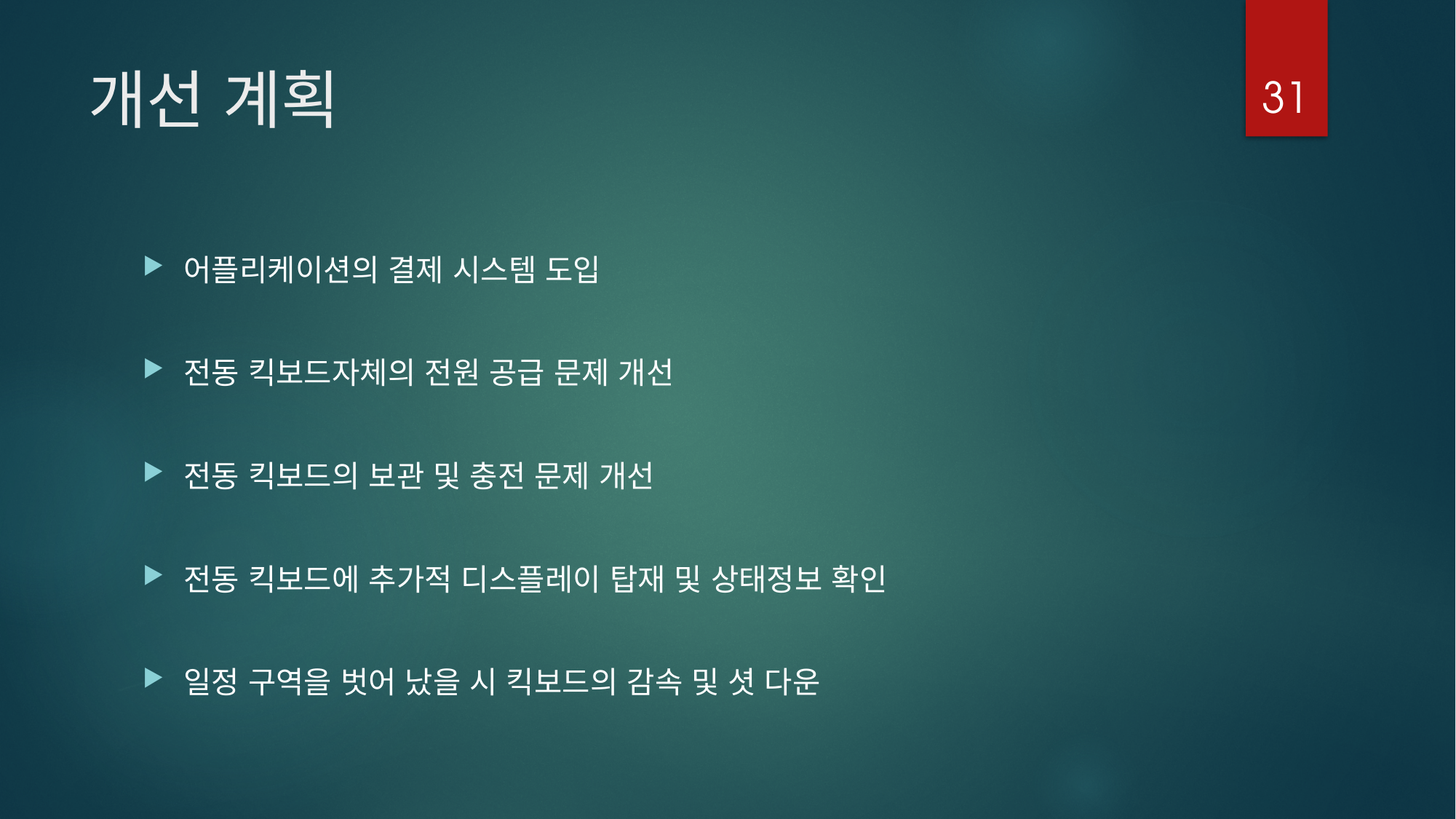

31
# 개선 계획
어플리케이션의 결제 시스템 도입

전동 킥보드자체의 전원 공급 문제 개선

전동 킥보드의 보관 및 충전 문제 개선

전동 킥보드에 추가적 디스플레이 탑재 및 상태정보 확인

일정 구역을 벗어 났을 시 킥보드의 감속 및 셧 다운